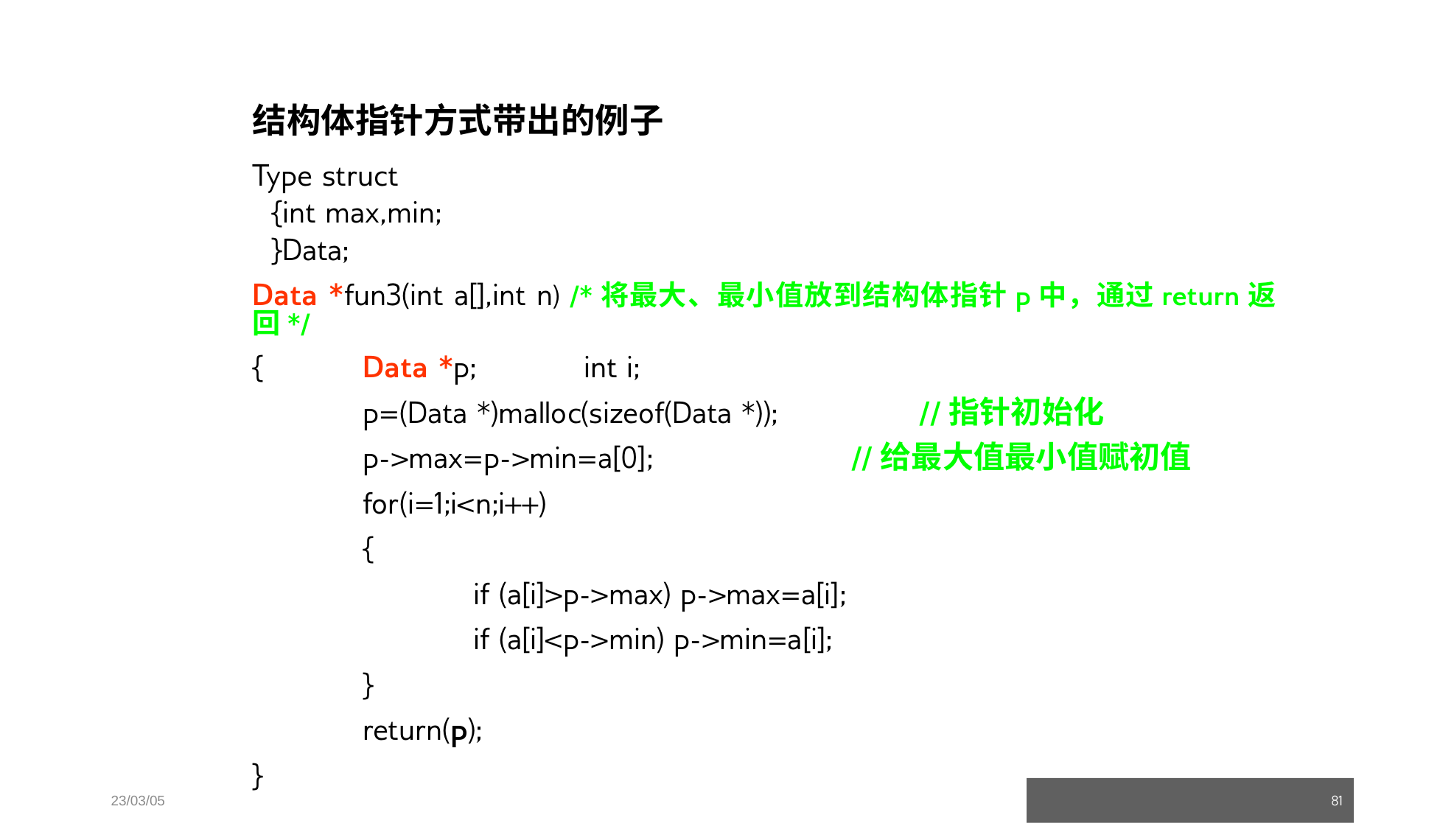

结构体指针方式带出的例子
Type struct
  {int max,min;
  }Data;
Data *fun3(int a[],int n) /*将最大、最小值放到结构体指针p中，通过return返回*/
{	Data *p;	int i;
	p=(Data *)malloc(sizeof(Data *));               //指针初始化
	p->max=p->min=a[0];                     //给最大值最小值赋初值
	for(i=1;i<n;i++)
	{
		if (a[i]>p->max) p->max=a[i];
		if (a[i]<p->min) p->min=a[i];
	}
	return(p);
}
23/03/05
81